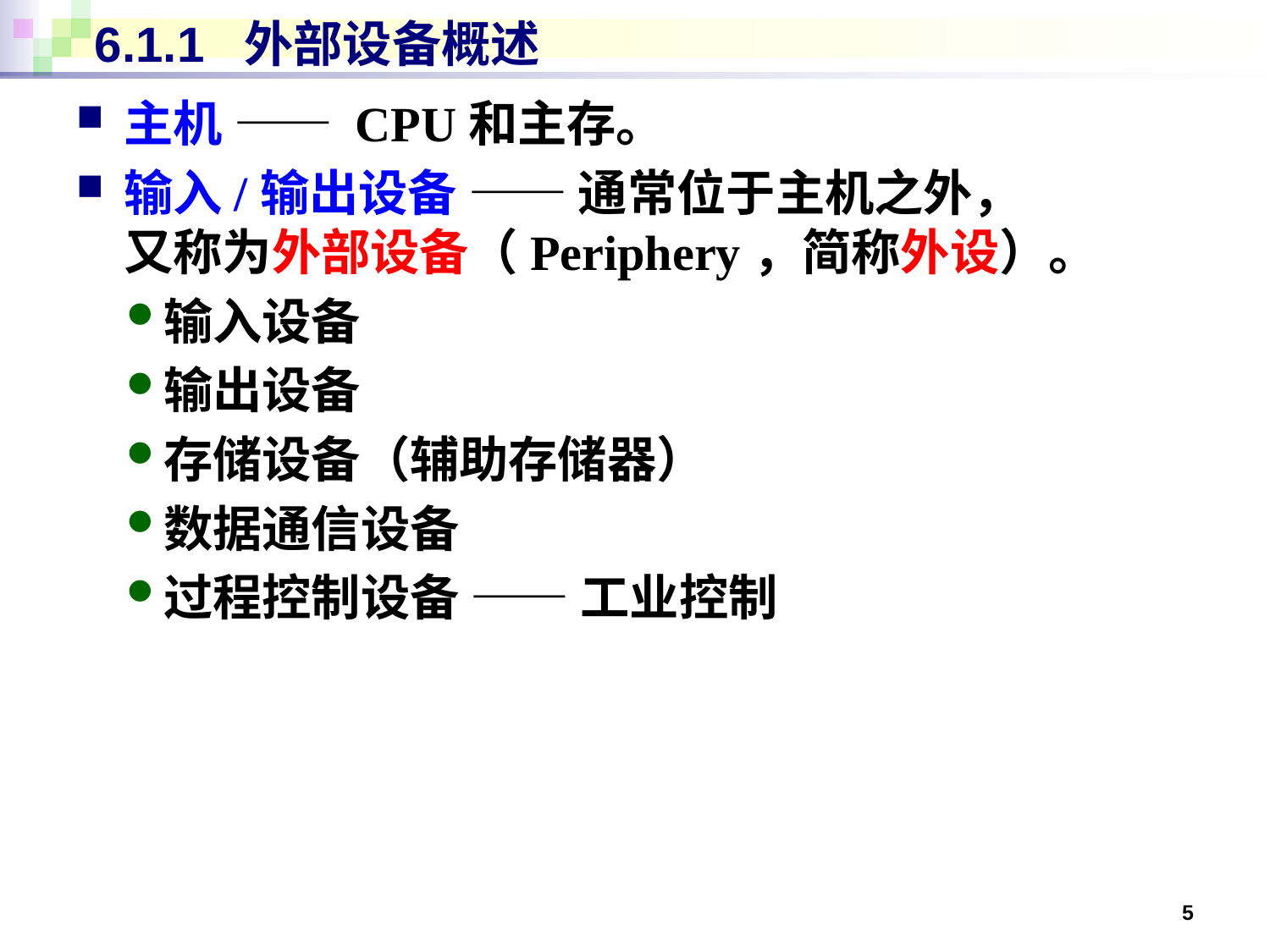

# 6.1.1  外部设备概述
主机 —— CPU和主存。
输入/输出设备 —— 通常位于主机之外，
又称为外部设备（Periphery，简称外设）。
输入设备
输出设备
存储设备（辅助存储器）
数据通信设备
过程控制设备 —— 工业控制
5